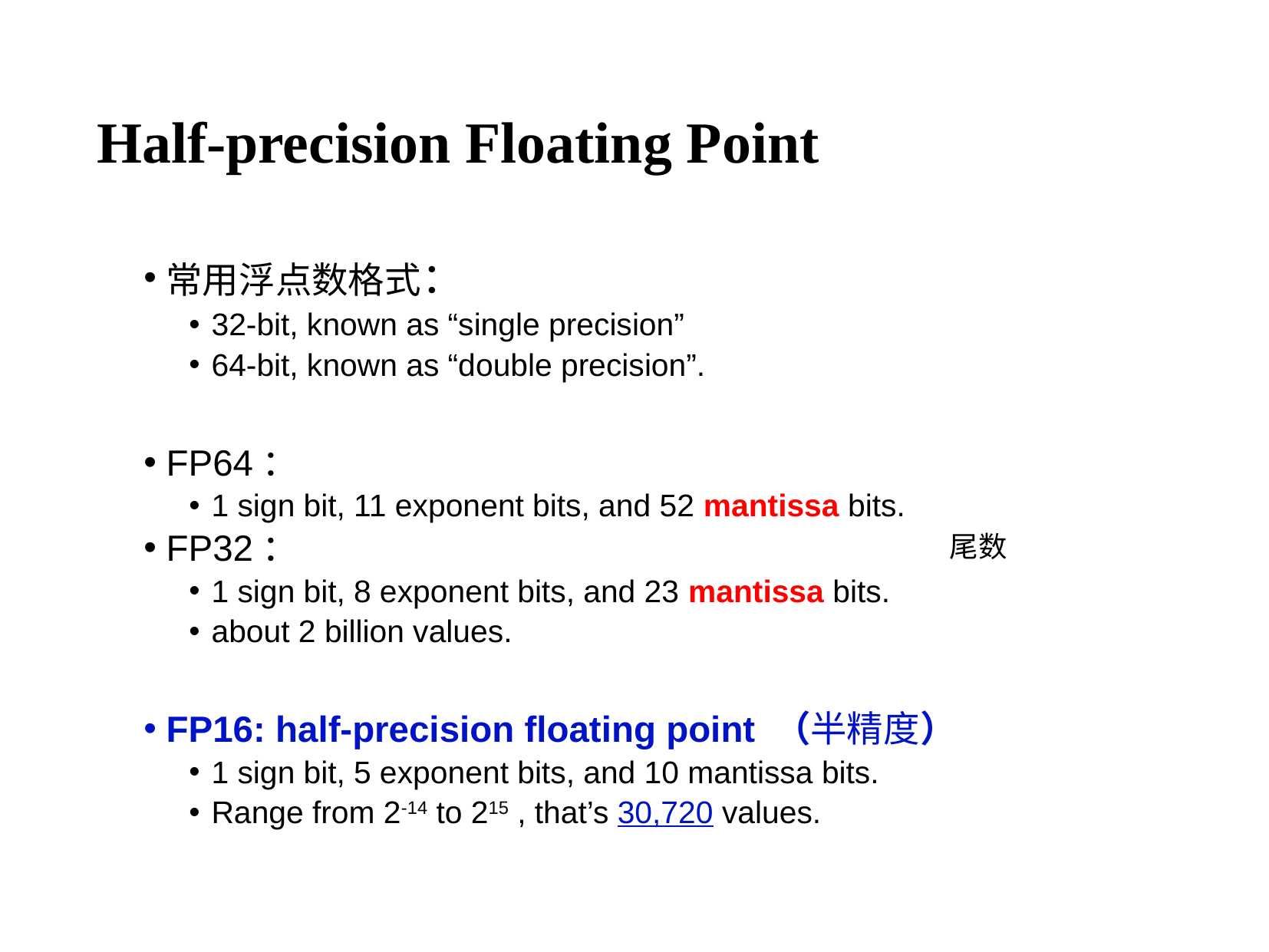

# Half-precision Floating Point
常用浮点数格式：
32-bit, known as “single precision”
64-bit, known as “double precision”.

FP64：
1 sign bit, 11 exponent bits, and 52 mantissa bits.
FP32：
1 sign bit, 8 exponent bits, and 23 mantissa bits.
about 2 billion values.

FP16: half-precision floating point （半精度）
1 sign bit, 5 exponent bits, and 10 mantissa bits.
Range from 2-14 to 215 , that’s 30,720 values.

尾数